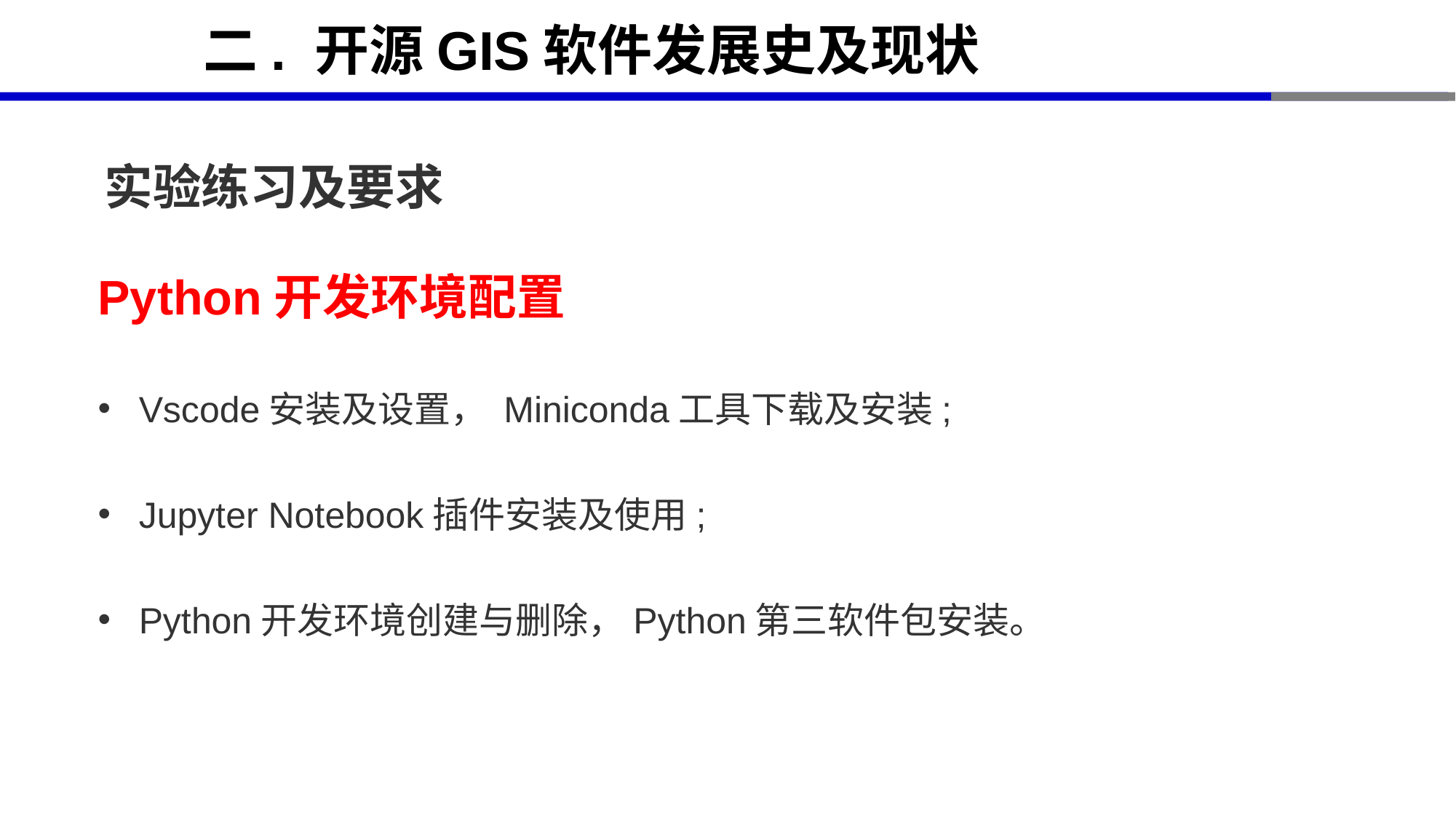

# 二. 开源GIS软件发展史及现状
实验练习及要求
Python开发环境配置
Vscode安装及设置， Miniconda工具下载及安装;
Jupyter Notebook插件安装及使用;
Python开发环境创建与删除，Python第三软件包安装。